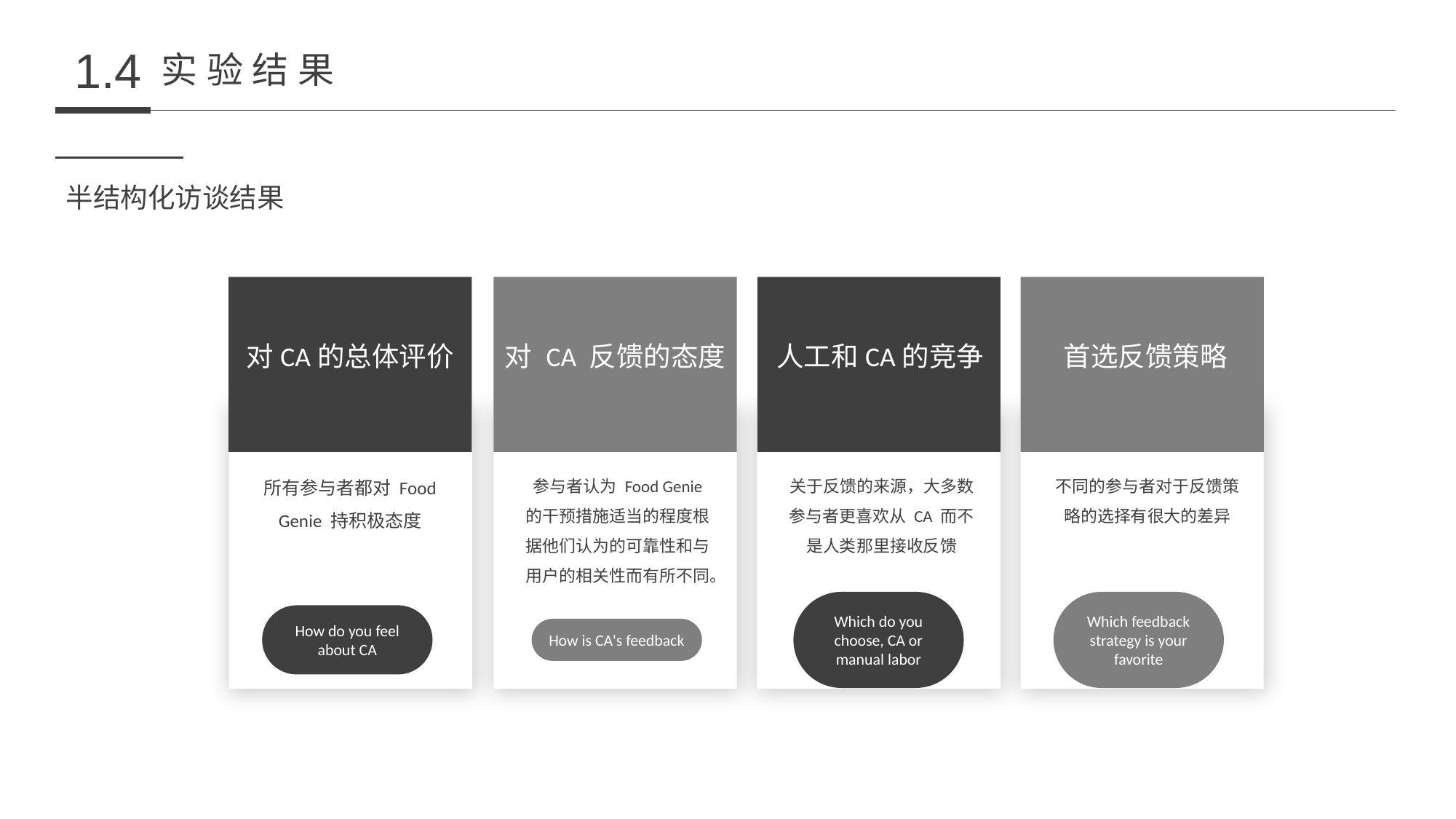

1.4
实验结果
半结构化访谈结果

对CA的总体评价
对 CA 反馈的态度
人工和CA的竞争
首选反馈策略

所有参与者都对 Food Genie 持积极态度
参与者认为 Food Genie 的干预措施适当的程度根据他们认为的可靠性和与用户的相关性而有所不同。
关于反馈的来源，大多数参与者更喜欢从 CA 而不是人类那里接收反馈
不同的参与者对于反馈策略的选择有很大的差异
Which do you choose, CA or manual labor
Which feedback strategy is your favorite
How do you feel about CA
How is CA's feedback